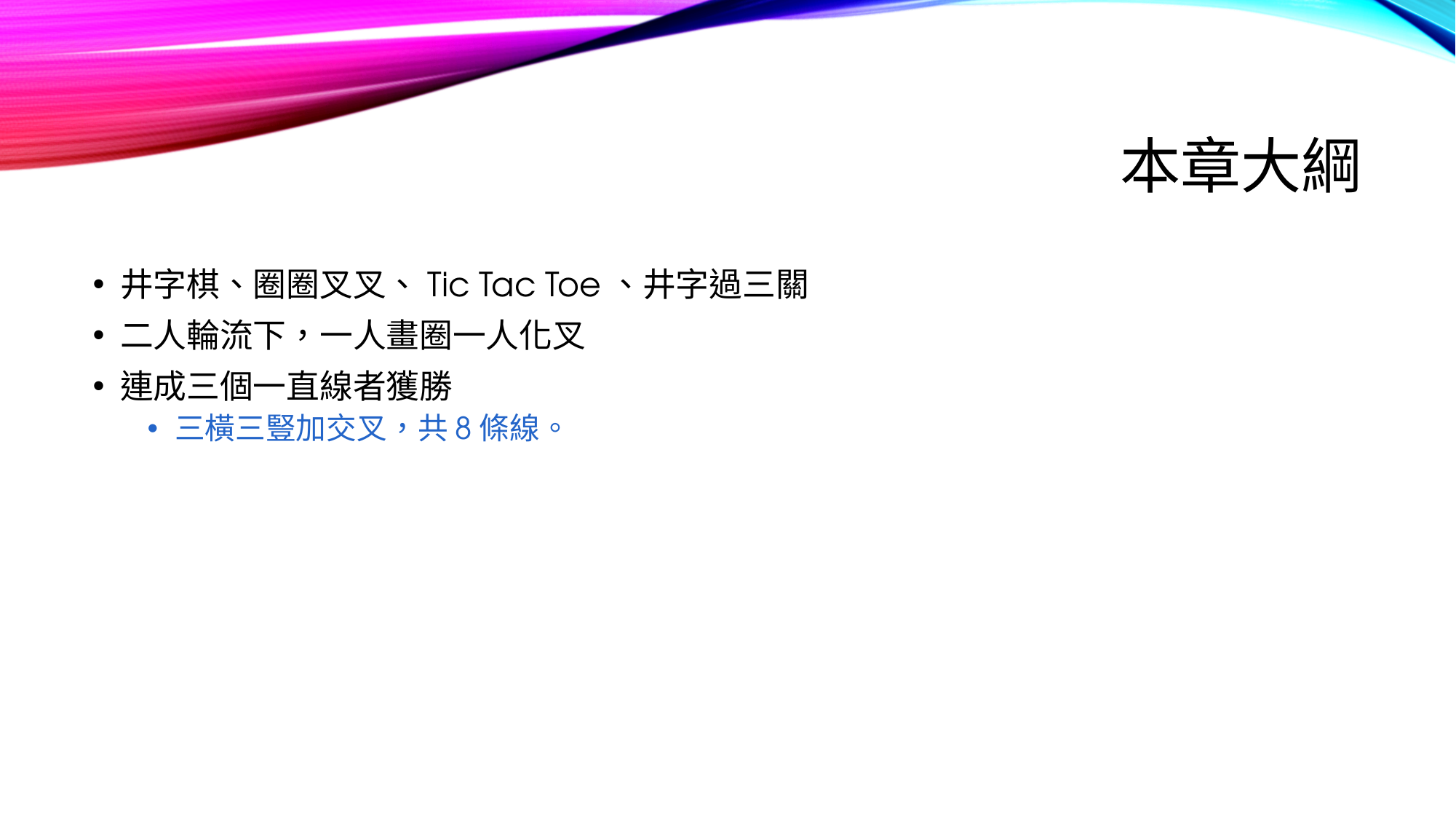

# 本章大綱
井字棋、圈圈叉叉、Tic Tac Toe、井字過三關
二人輪流下，一人畫圈一人化叉
連成三個一直線者獲勝
三橫三豎加交叉，共8條線。